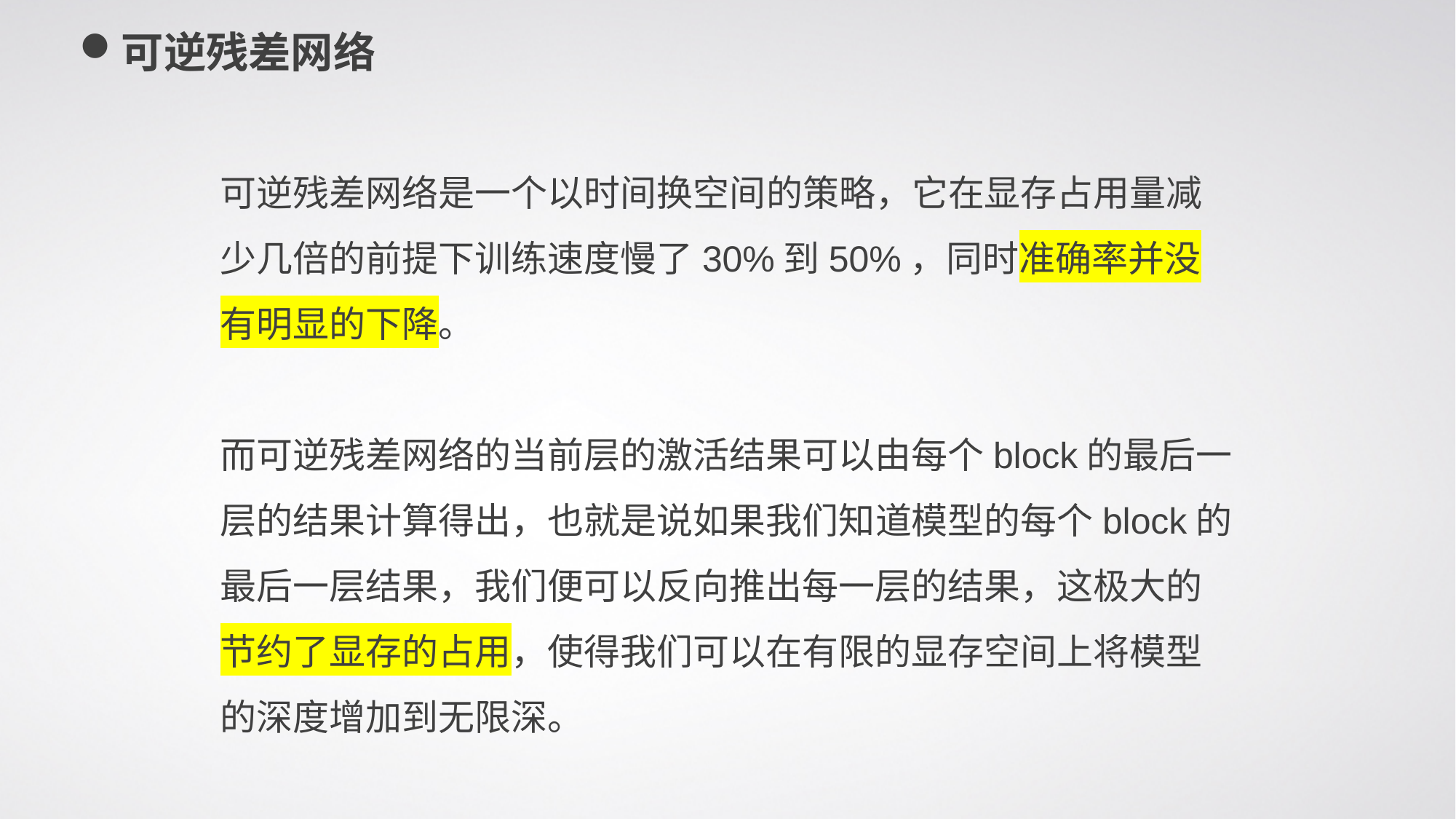

可逆残差网络
可逆残差网络是一个以时间换空间的策略，它在显存占用量减少几倍的前提下训练速度慢了30%到50%，同时准确率并没有明显的下降。

而可逆残差网络的当前层的激活结果可以由每个block的最后一层的结果计算得出，也就是说如果我们知道模型的每个block的最后一层结果，我们便可以反向推出每一层的结果，这极大的节约了显存的占用，使得我们可以在有限的显存空间上将模型的深度增加到无限深。